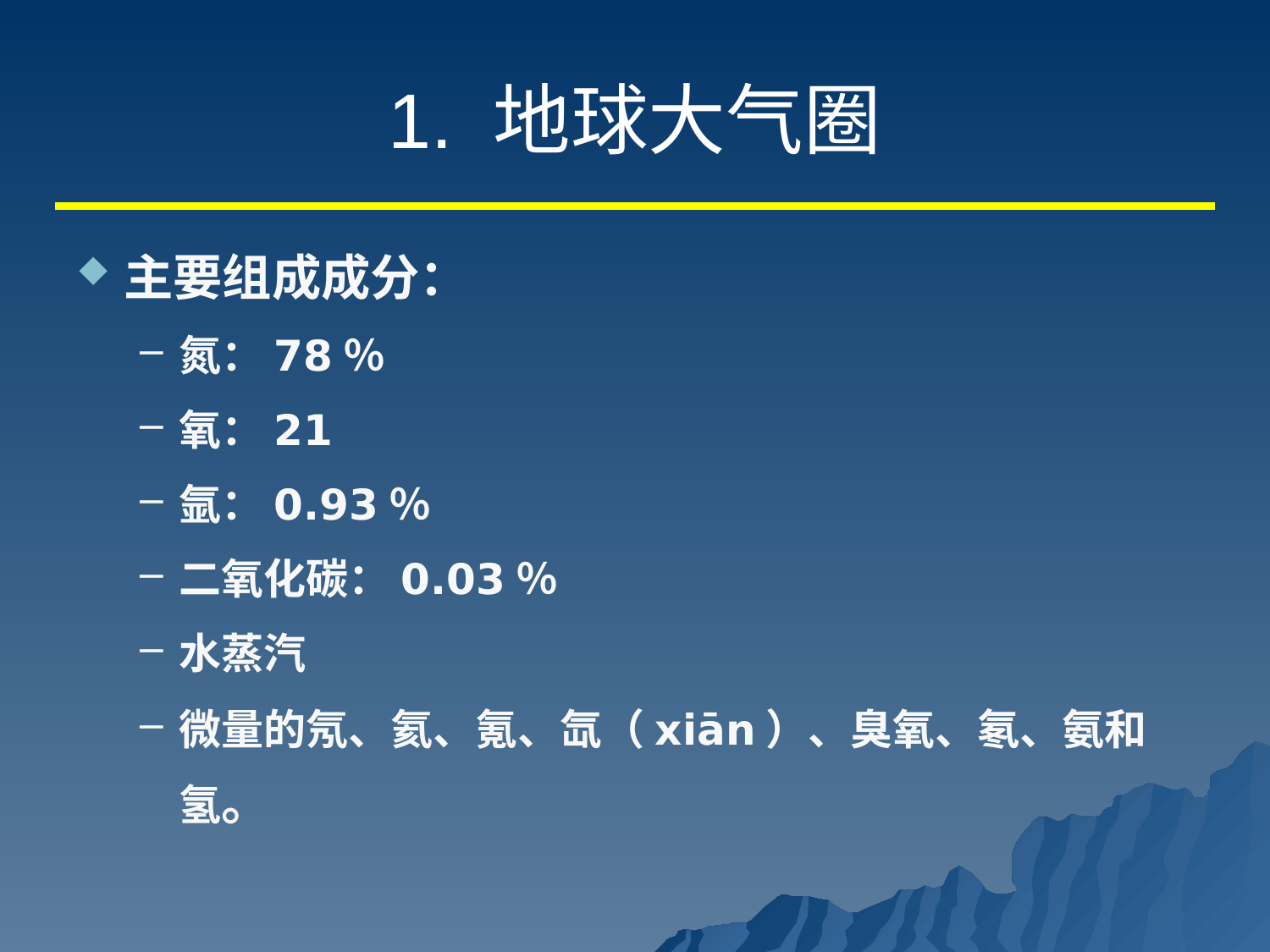

# 1. 地球大气圈
主要组成成分：
氮：78％
氧：21
氩：0.93％
二氧化碳：0.03％
水蒸汽
微量的氖、氦、氪、氙（xiān）、臭氧、氡、氨和氢。